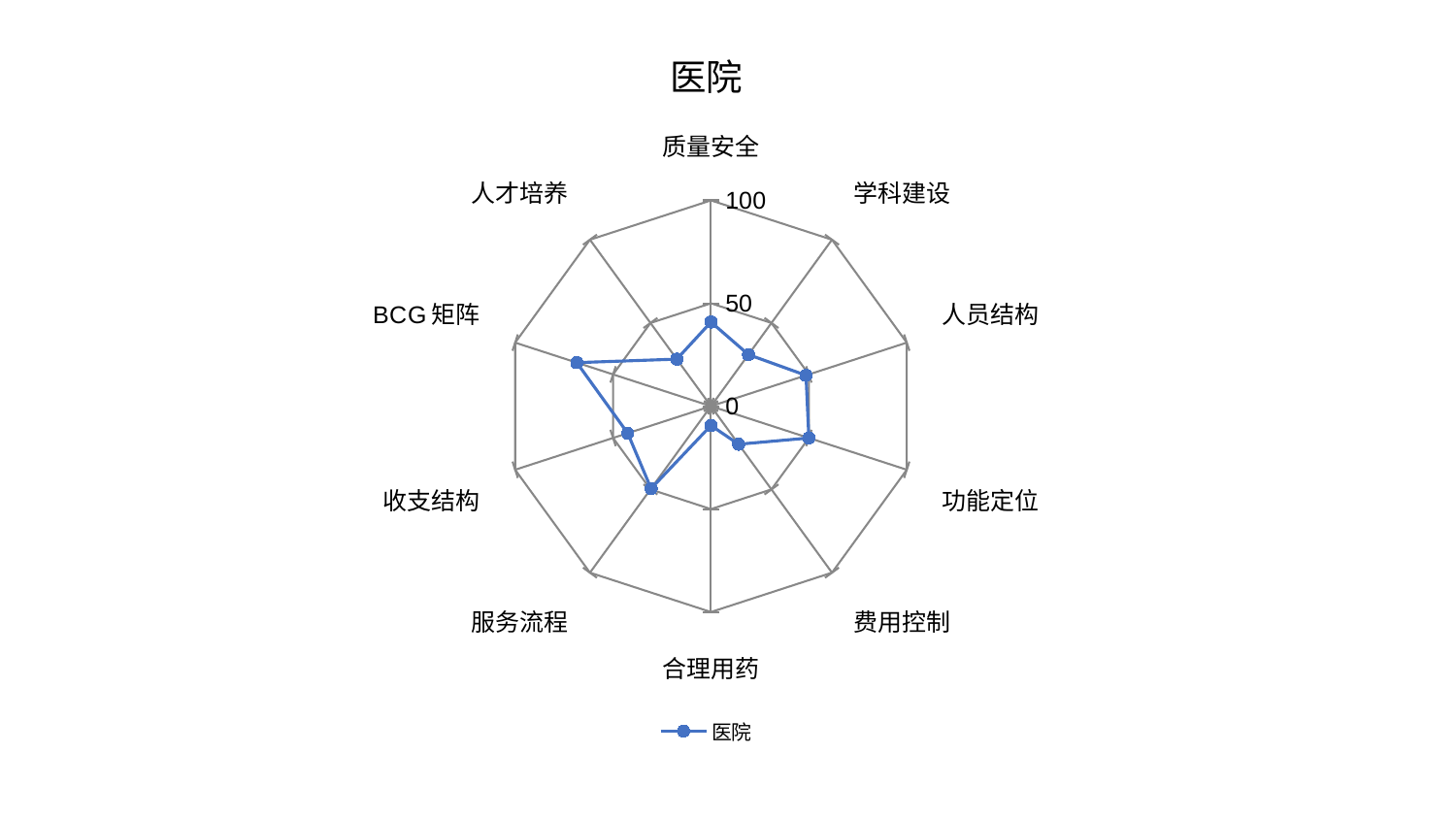

### Chart: 医院

| Category | 医院 |
|---|---|
| 质量安全 | 40.88118051619231 |
| 学科建设 | 31.003758555077514 |
| 人员结构 | 48.5358390727555 |
| 功能定位 | 50.00186263095103 |
| 费用控制 | 22.868001588837735 |
| 合理用药 | 9.401323846684786 |
| 服务流程 | 49.495429413989996 |
| 收支结构 | 42.5303623361795 |
| BCG矩阵 | 68.52547125294248 |
| 人才培养 | 28.263621926731684 |
149